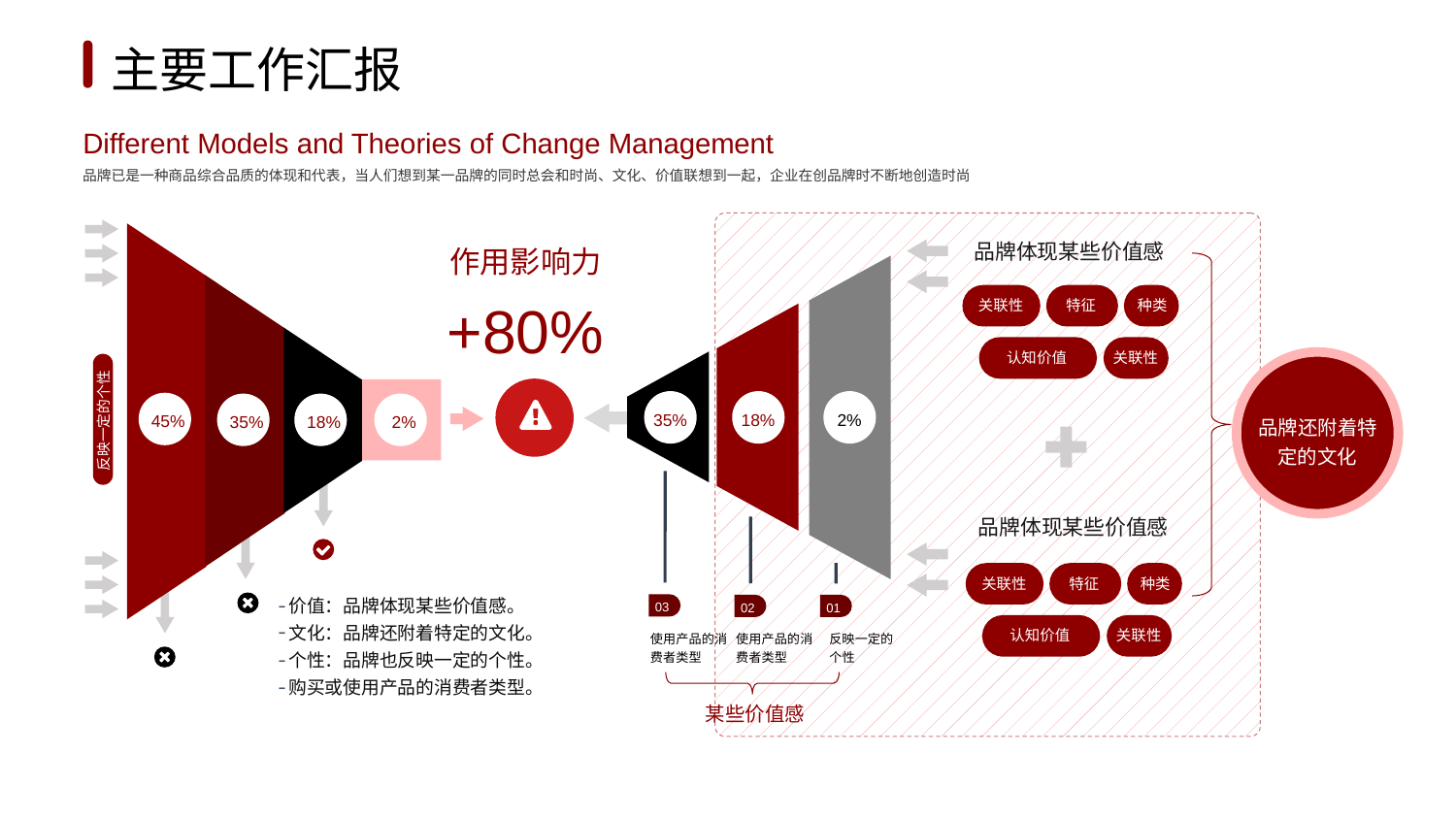

1
2
3
4
5
6
主要工作汇报

Different Models and Theories of Change Management
品牌已是一种商品综合品质的体现和代表，当人们想到某一品牌的同时总会和时尚、文化、价值联想到一起，企业在创品牌时不断地创造时尚

品牌体现某些价值感
作用影响力
+80%

关联性
特征
种类

认知价值
关联性

35%
18%
2%

45%
35%
18%
2%

反映一定的个性

品牌还附着特定的文化

品牌体现某些价值感

关联性
特征
种类

认知价值
关联性

价值：品牌体现某些价值感。
文化：品牌还附着特定的文化。
个性：品牌也反映一定的个性。
购买或使用产品的消费者类型。

03
02
01

使用产品的消费者类型
使用产品的消费者类型
反映一定的个性

某些价值感